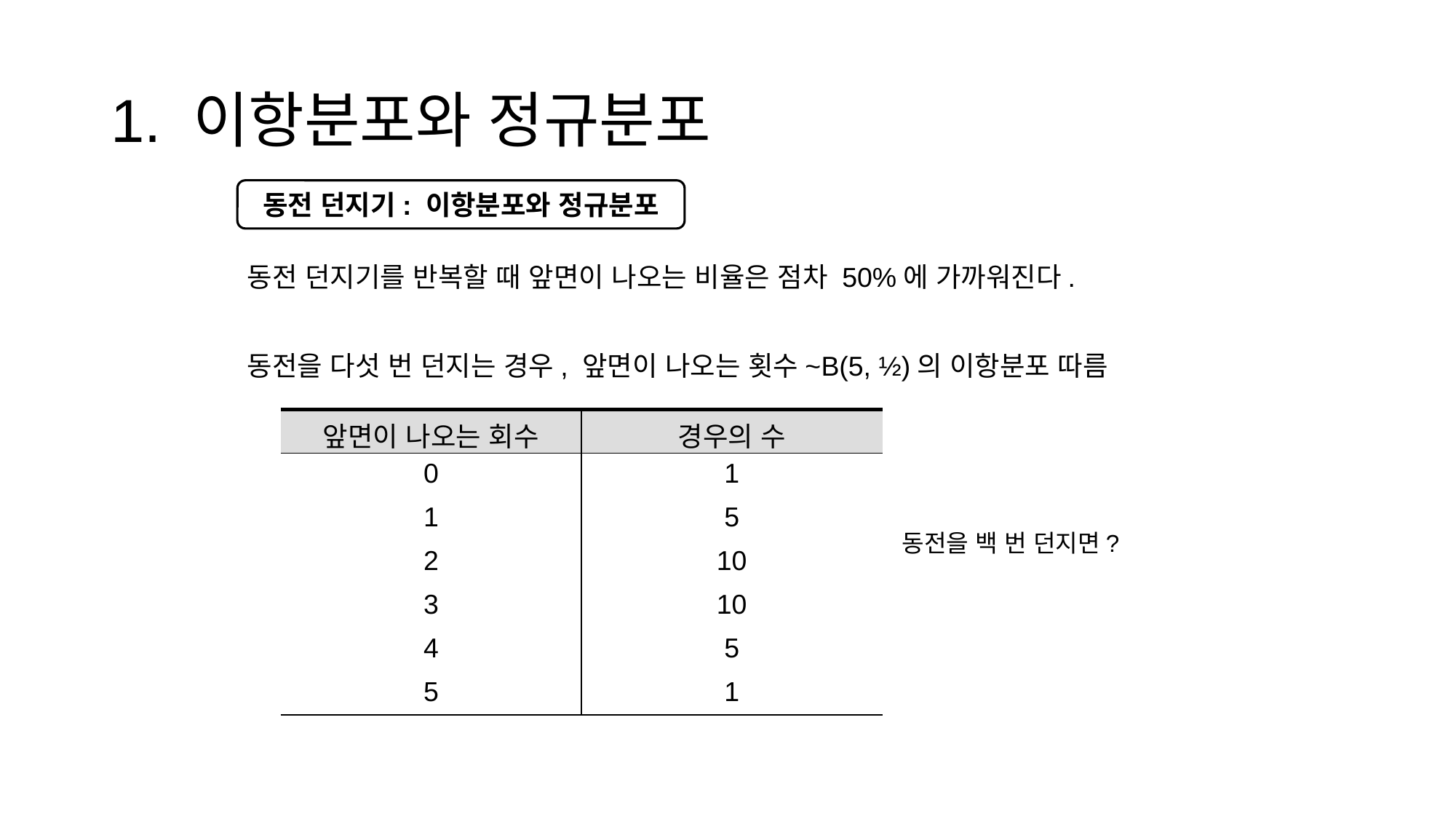

# 1. 이항분포와 정규분포

동전 던지기를 반복할 때 앞면이 나오는 비율은 점차 50%에 가까워진다.

동전을 다섯 번 던지는 경우, 앞면이 나오는 횟수~B(5, ½)의 이항분포 따름

						동전을 백 번 던지면?

동전 던지기: 이항분포와 정규분포
| 앞면이 나오는 회수 | 경우의 수 |
| --- | --- |
| 0 | 1 |
| 1 | 5 |
| 2 | 10 |
| 3 | 10 |
| 4 | 5 |
| 5 | 1 |